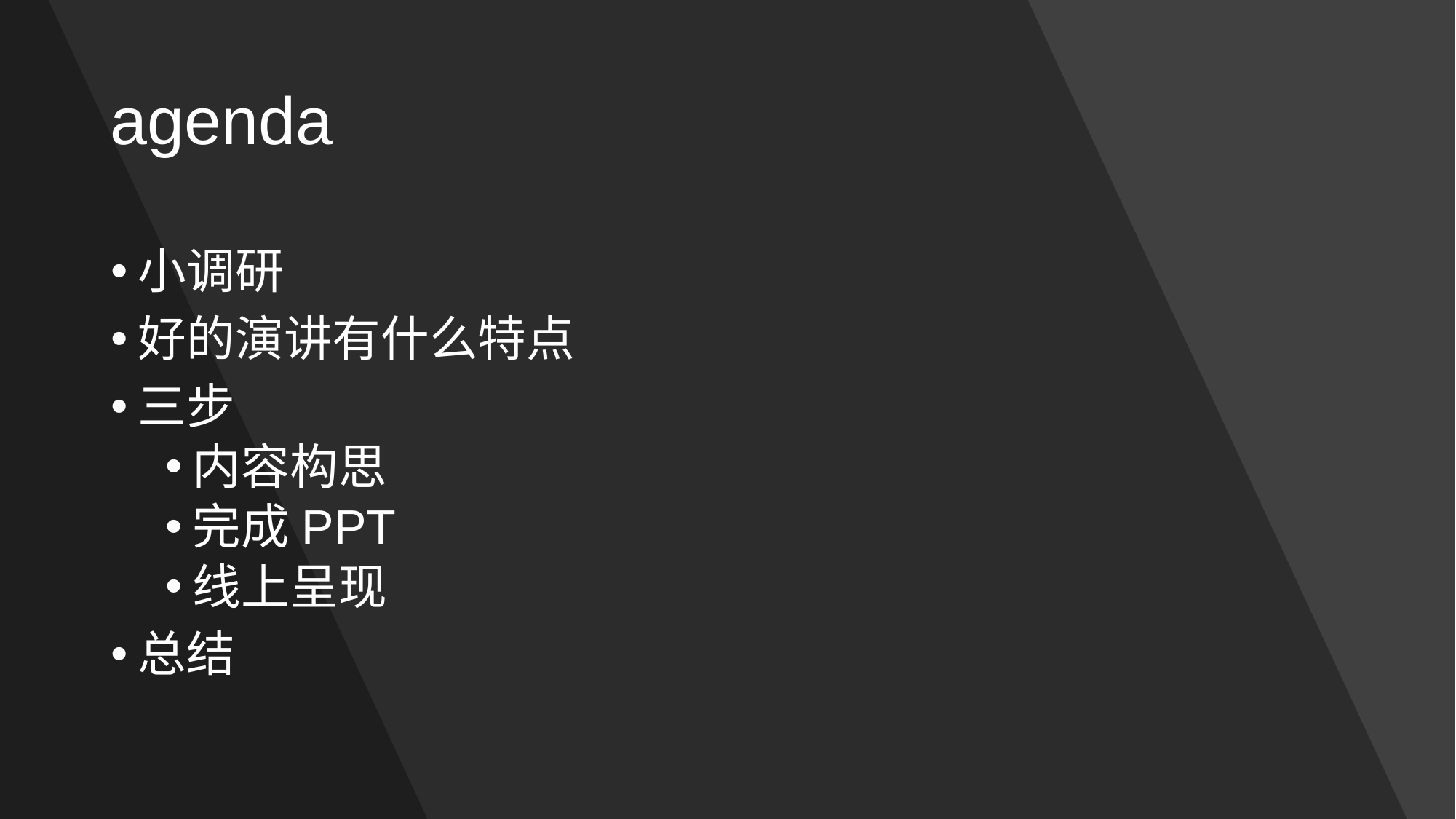

# agenda
小调研
好的演讲有什么特点
三步
内容构思
完成PPT
线上呈现
总结